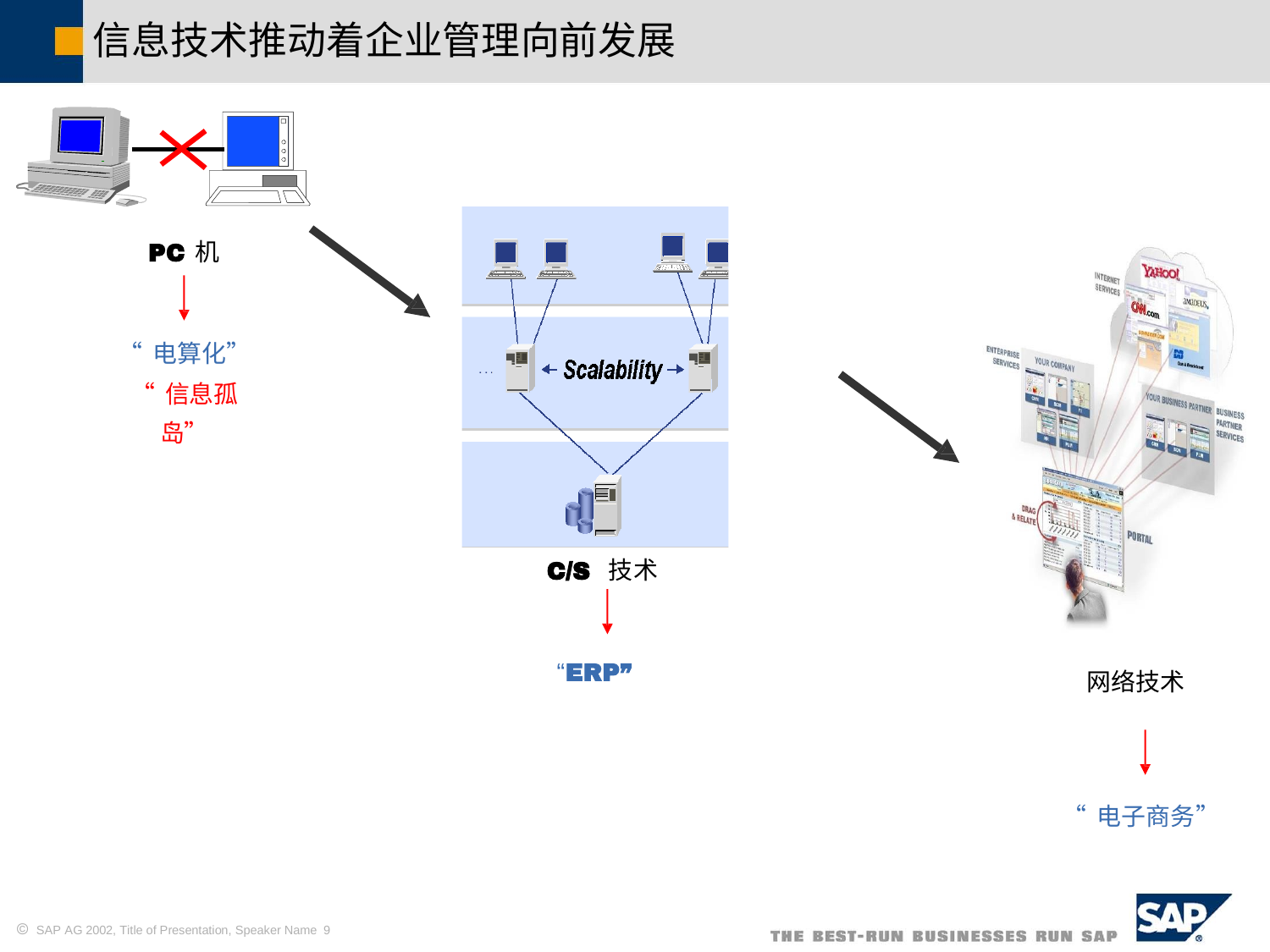

信息技术推动着企业管理向前发展

PC机

“电算化”
“信息孤岛”

C/S 技术

“ERP”
网络技术

“电子商务”
©  SAP AG 2002, Title of Presentation, Speaker Name  9